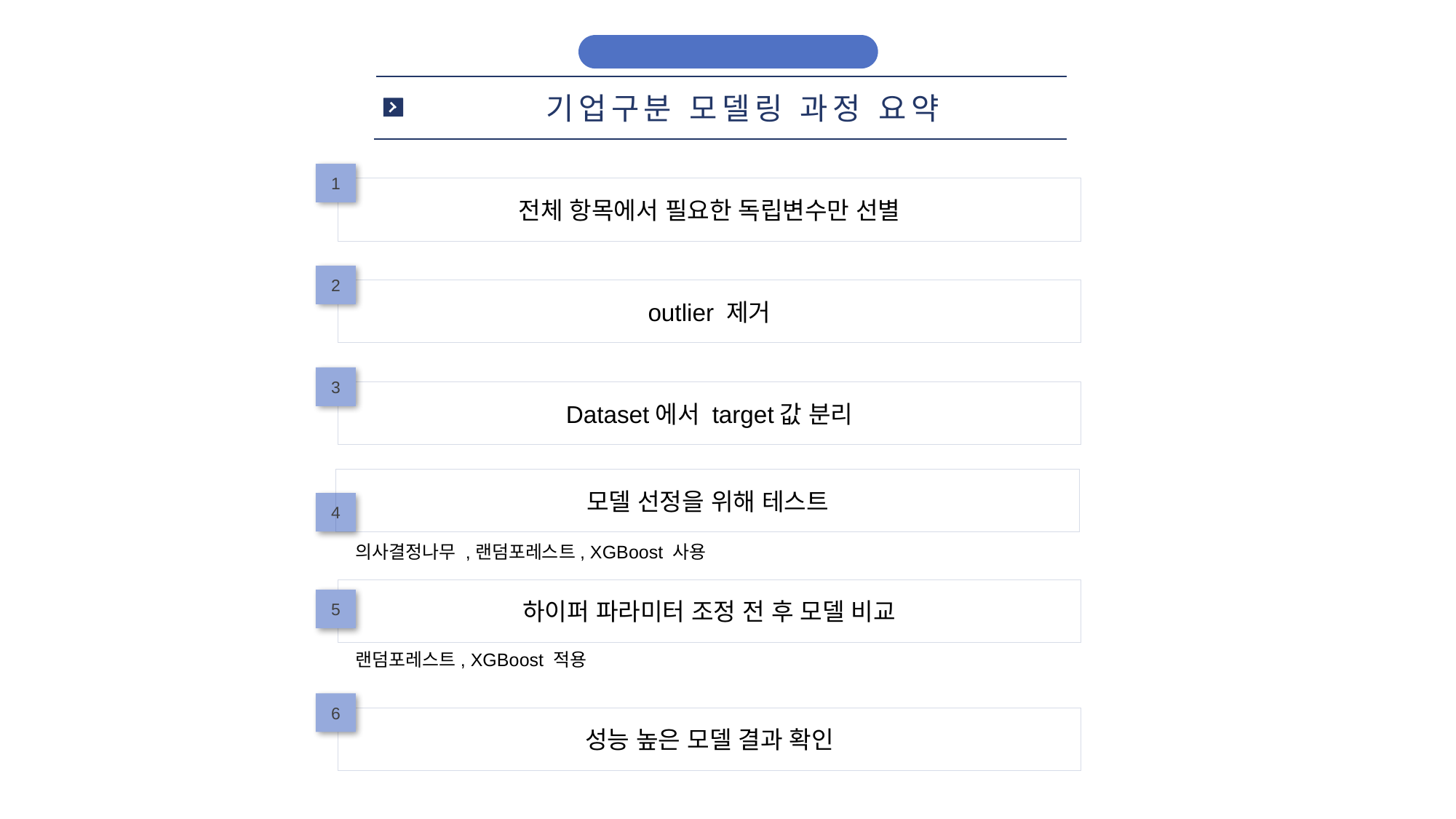

모델링 및 성능평가
기업구분 모델링 과정 요약

1
전체 항목에서 필요한 독립변수만 선별
2
outlier 제거
3
Dataset에서 target값 분리
모델 선정을 위해 테스트
4
의사결정나무 ,랜덤포레스트, XGBoost 사용
하이퍼 파라미터 조정 전 후 모델 비교
5
랜덤포레스트, XGBoost 적용
6
성능 높은 모델 결과 확인